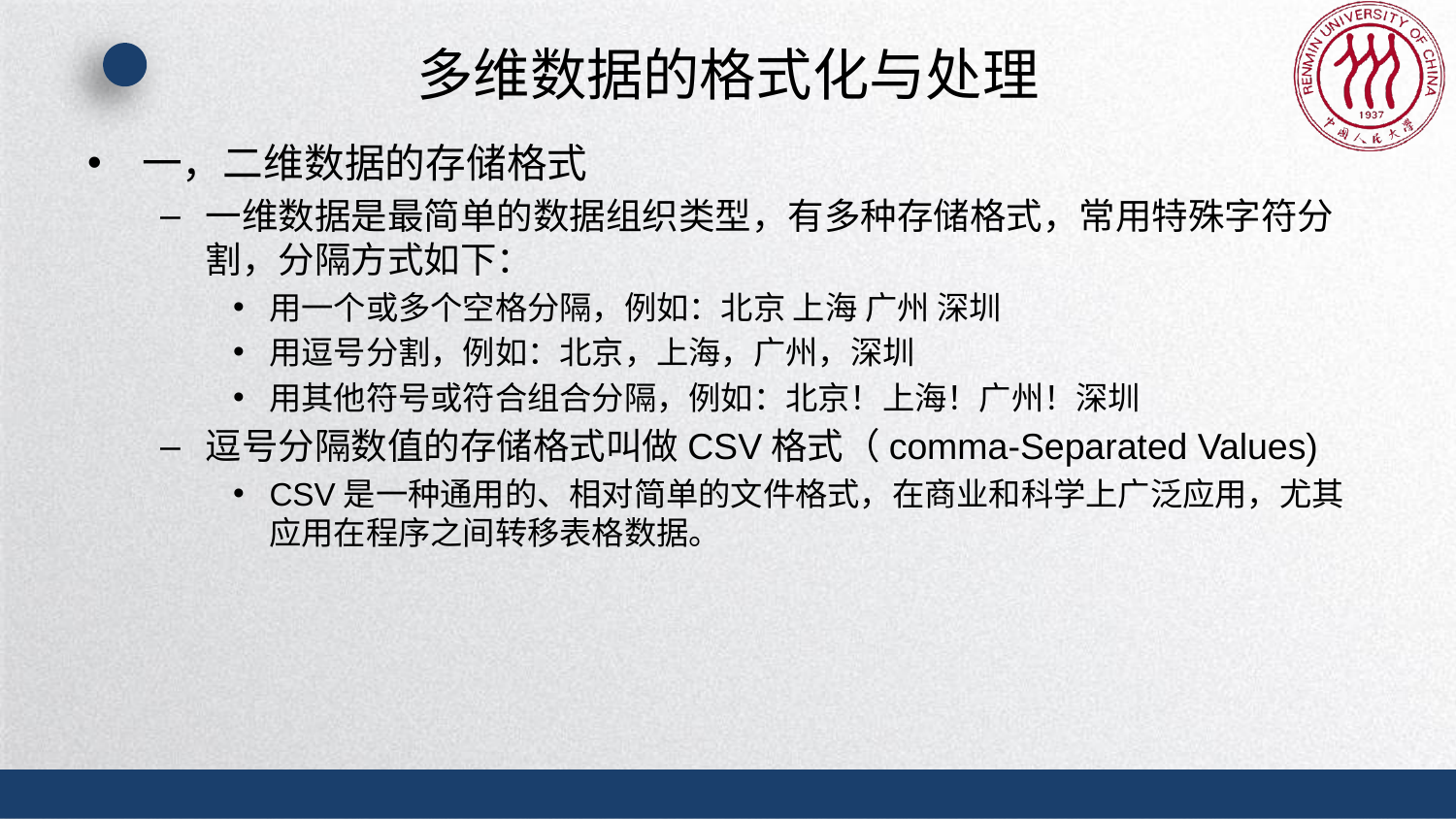

# 多维数据的格式化与处理
一，二维数据的存储格式
一维数据是最简单的数据组织类型，有多种存储格式，常用特殊字符分割，分隔方式如下：
用一个或多个空格分隔，例如：北京 上海 广州 深圳
用逗号分割，例如：北京，上海，广州，深圳
用其他符号或符合组合分隔，例如：北京！上海！广州！深圳
逗号分隔数值的存储格式叫做CSV格式（comma-Separated Values)
CSV是一种通用的、相对简单的文件格式，在商业和科学上广泛应用，尤其应用在程序之间转移表格数据。